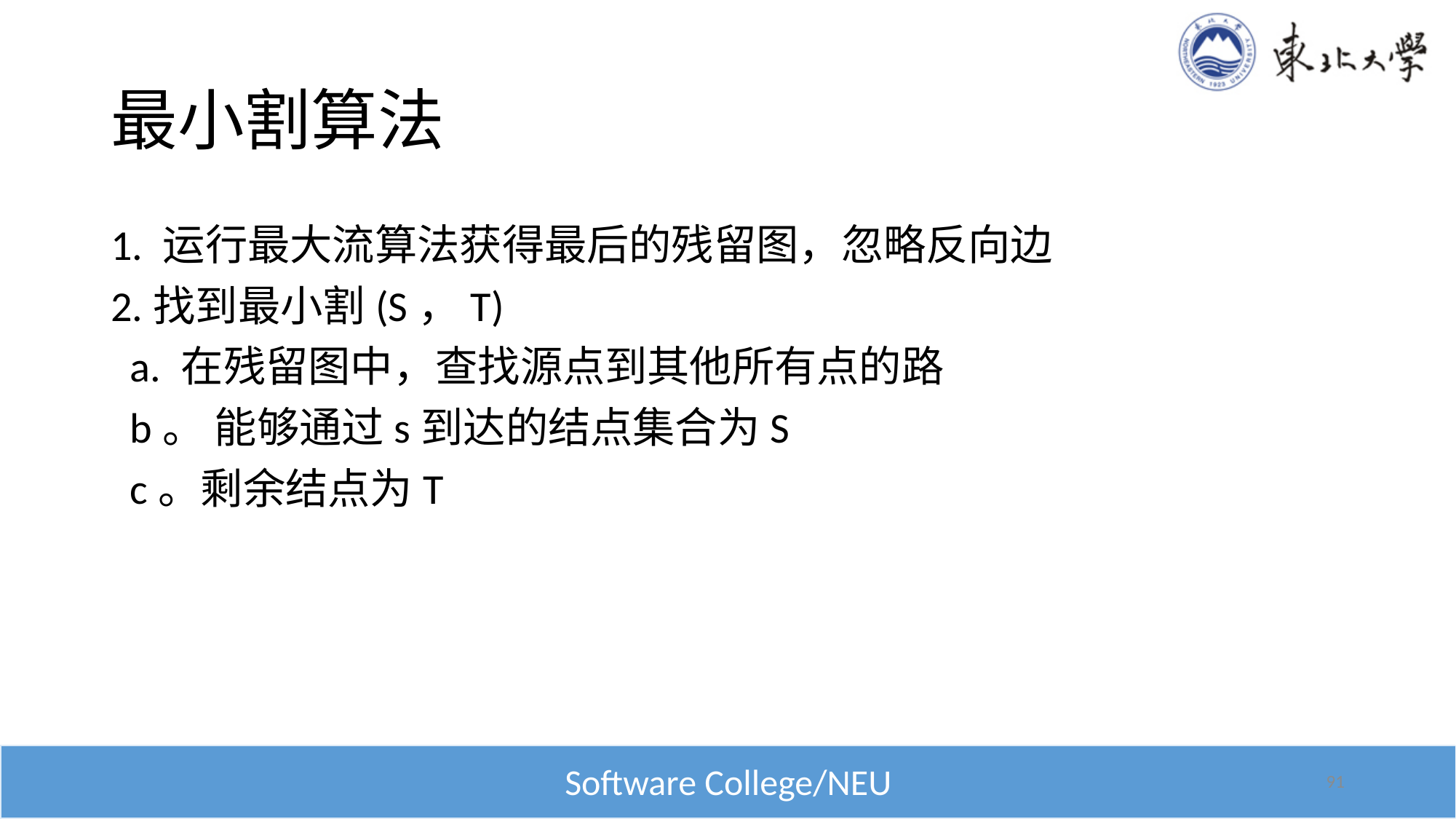

# 最小割算法
1. 运行最大流算法获得最后的残留图，忽略反向边
2.找到最小割(S，T)
  a. 在残留图中，查找源点到其他所有点的路
  b。 能够通过s到达的结点集合为S
  c。剩余结点为T